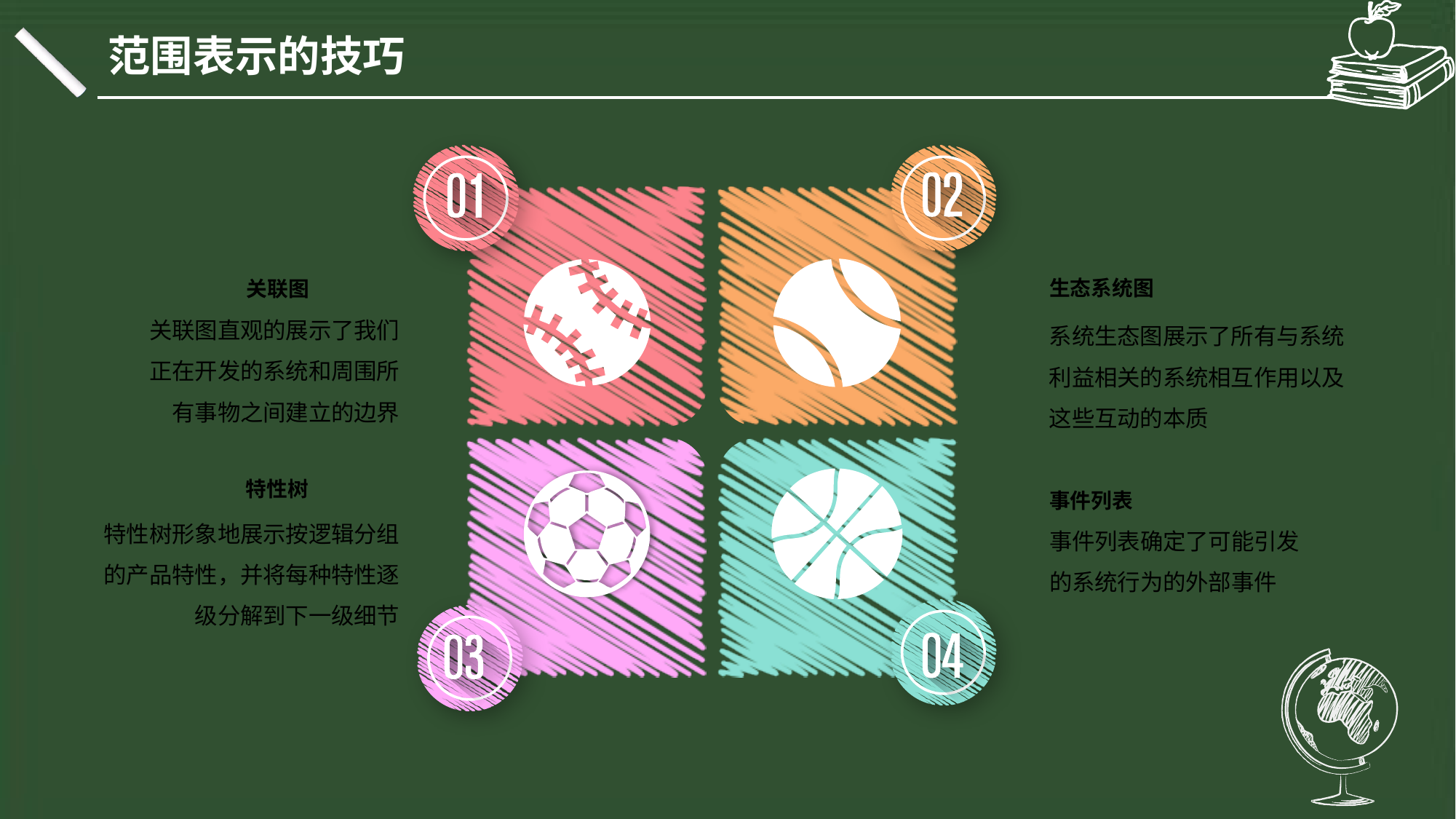

范围表示的技巧

生态系统图
关联图
关联图直观的展示了我们正在开发的系统和周围所有事物之间建立的边界
系统生态图展示了所有与系统利益相关的系统相互作用以及这些互动的本质

特性树

事件列表
特性树形象地展示按逻辑分组的产品特性，并将每种特性逐级分解到下一级细节
事件列表确定了可能引发的系统行为的外部事件